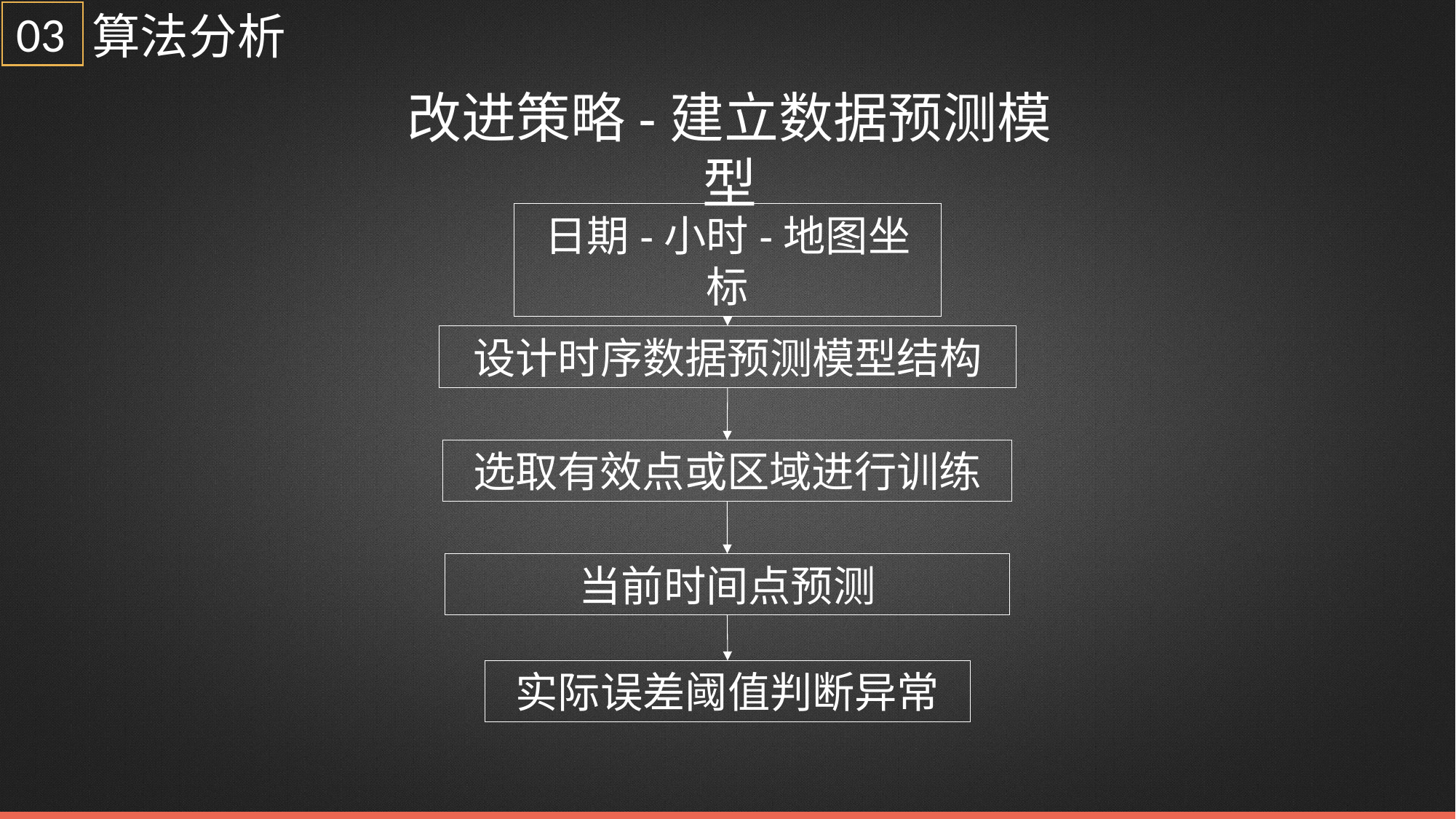

03
算法分析

改进策略-建立数据预测模型
日期-小时-地图坐标
设计时序数据预测模型结构
选取有效点或区域进行训练
当前时间点预测
实际误差阈值判断异常